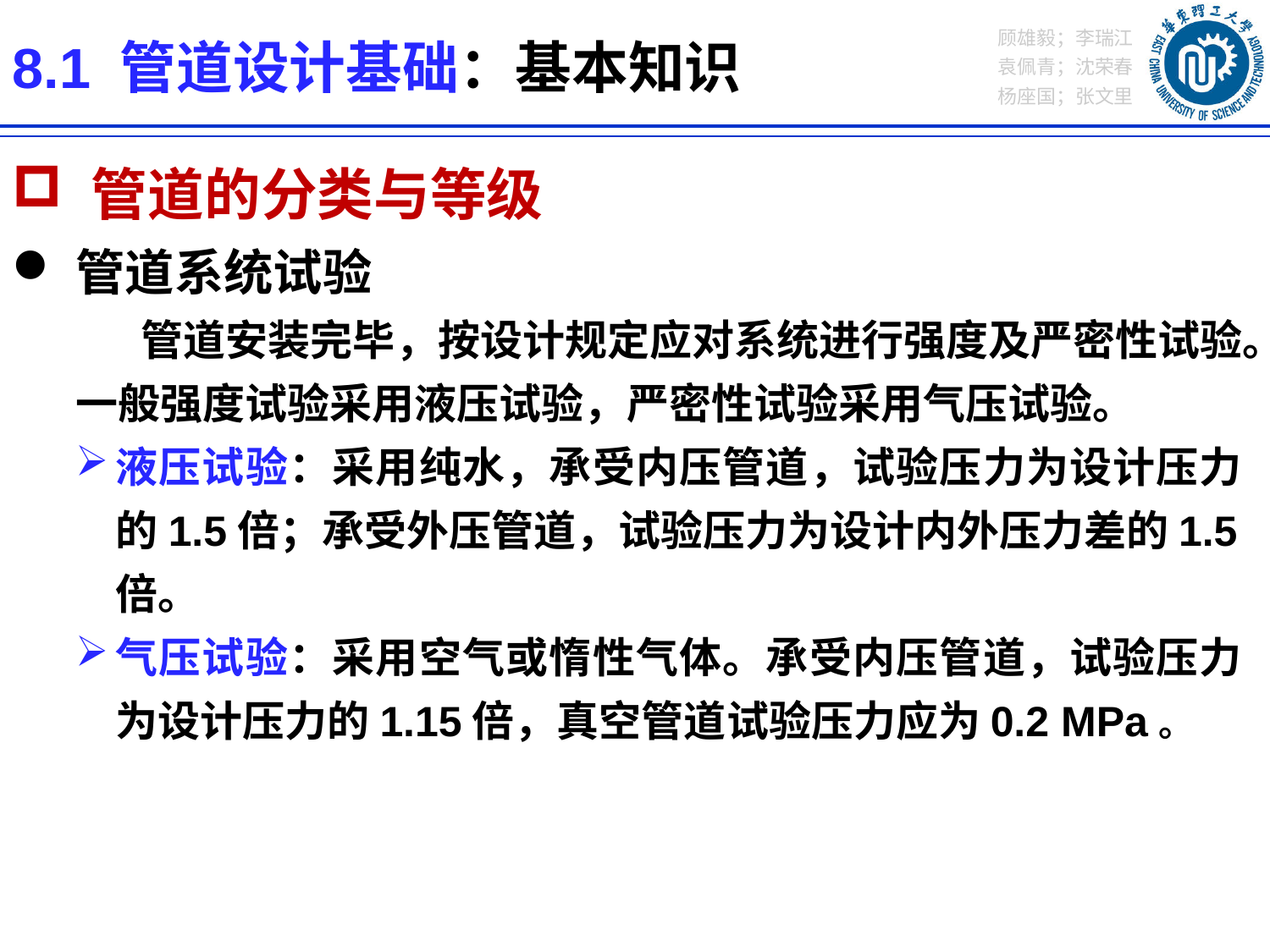

8.1 管道设计基础：基本知识
 管道的分类与等级
管道系统试验
       管道安装完毕，按设计规定应对系统进行强度及严密性试验。一般强度试验采用液压试验，严密性试验采用气压试验。
液压试验：采用纯水，承受内压管道，试验压力为设计压力的1.5倍；承受外压管道，试验压力为设计内外压力差的1.5倍。
气压试验：采用空气或惰性气体。承受内压管道，试验压力为设计压力的1.15倍，真空管道试验压力应为0.2 MPa。